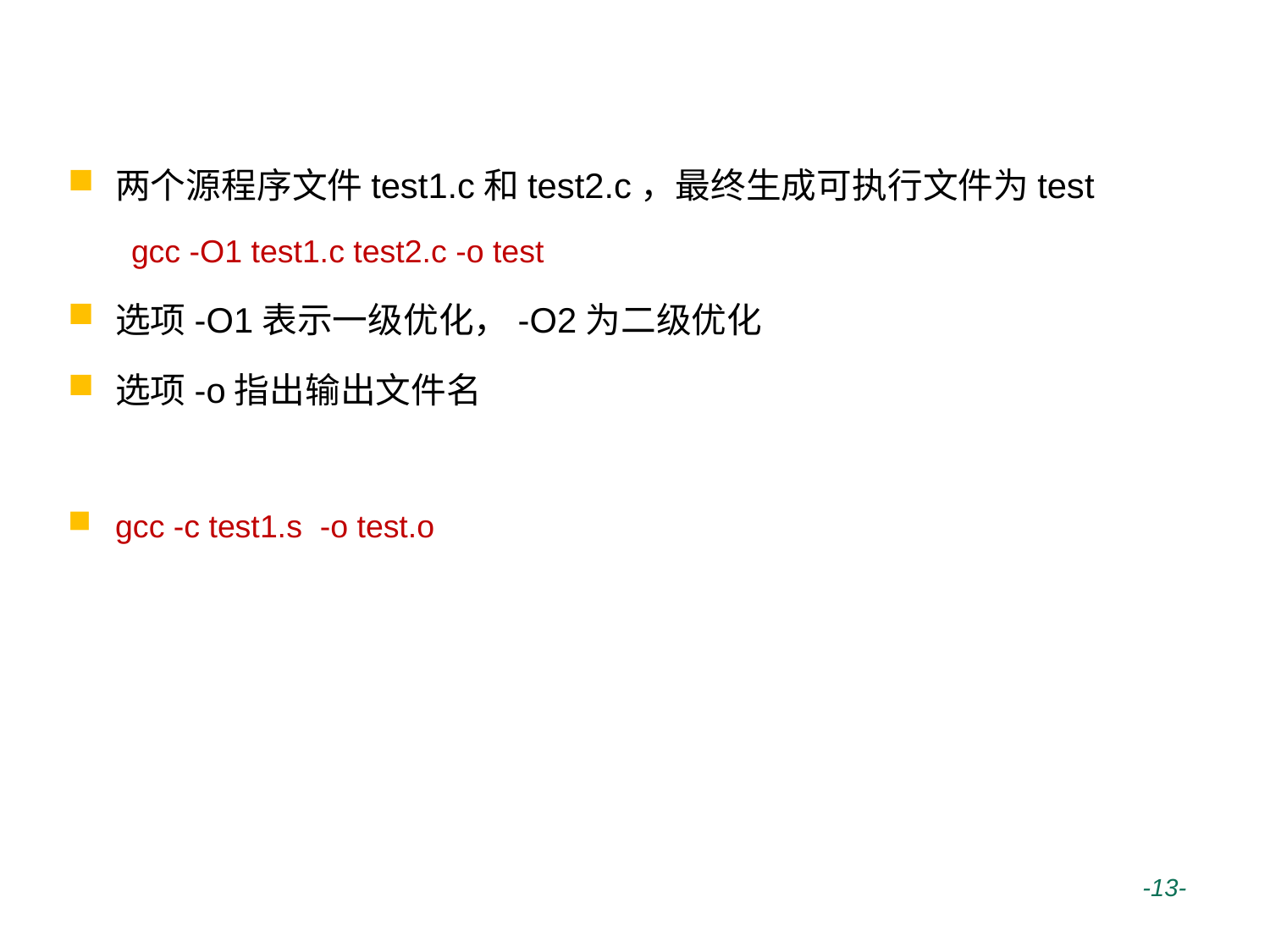

# GCC实例
两个源程序文件test1.c和test2.c，最终生成可执行文件为test
gcc -O1 test1.c test2.c -o test
选项-O1表示一级优化，-O2为二级优化
选项-o指出输出文件名

gcc -c test1.s  -o test.o

 -13-